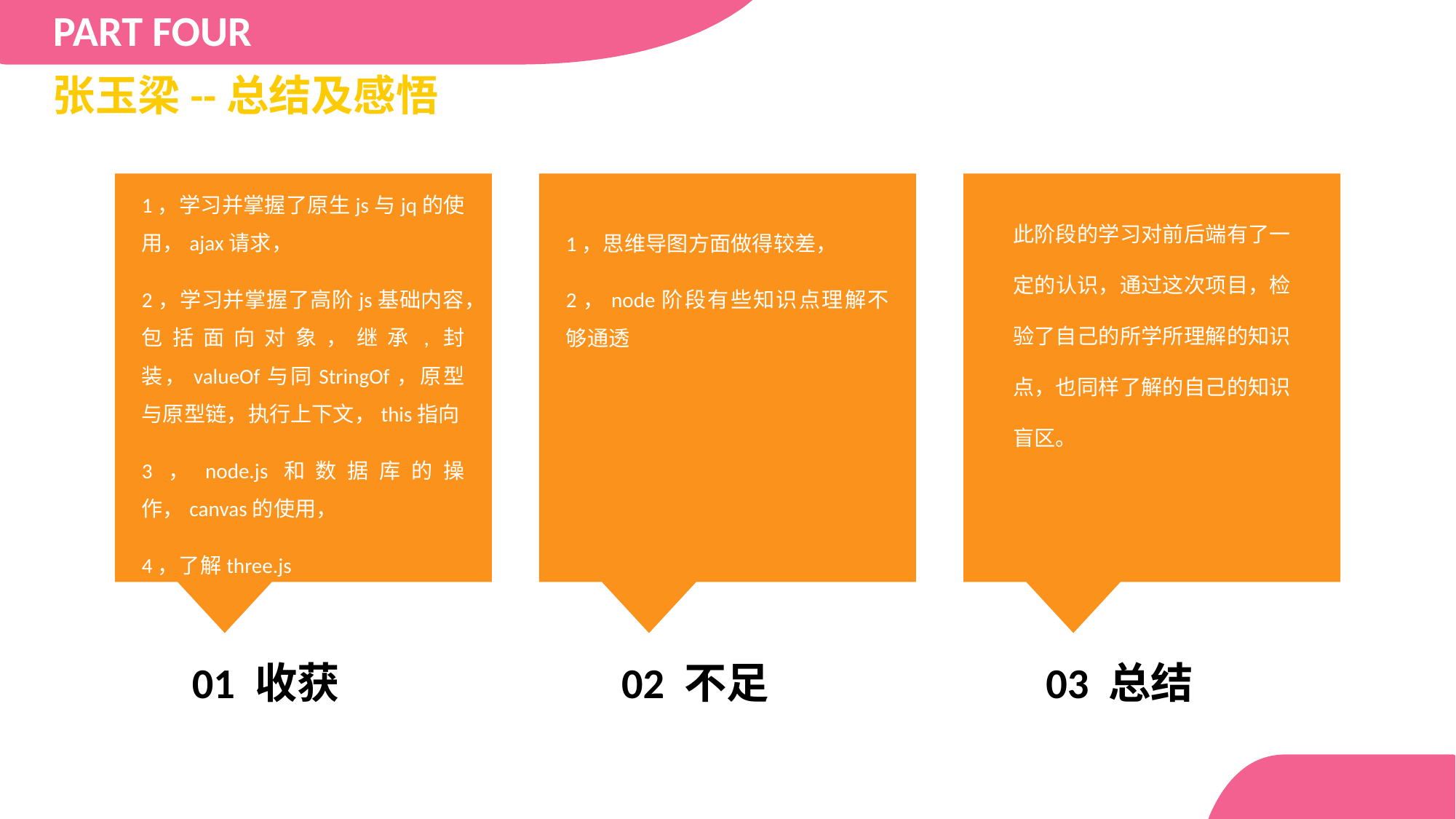

PART FOUR
张玉梁--总结及感悟

此阶段的学习对前后端有了一定的认识，通过这次项目，检验了自己的所学所理解的知识点，也同样了解的自己的知识盲区。

1，学习并掌握了原生js与jq的使用，ajax请求，
2，学习并掌握了高阶js基础内容，包括面向对象，继承,封装，valueOf与同StringOf，原型与原型链，执行上下文，this指向
3，node.js和数据库的操作，canvas的使用，
4，了解three.js

1，思维导图方面做得较差，
2，node阶段有些知识点理解不够通透
01 收获
02 不足
03 总结